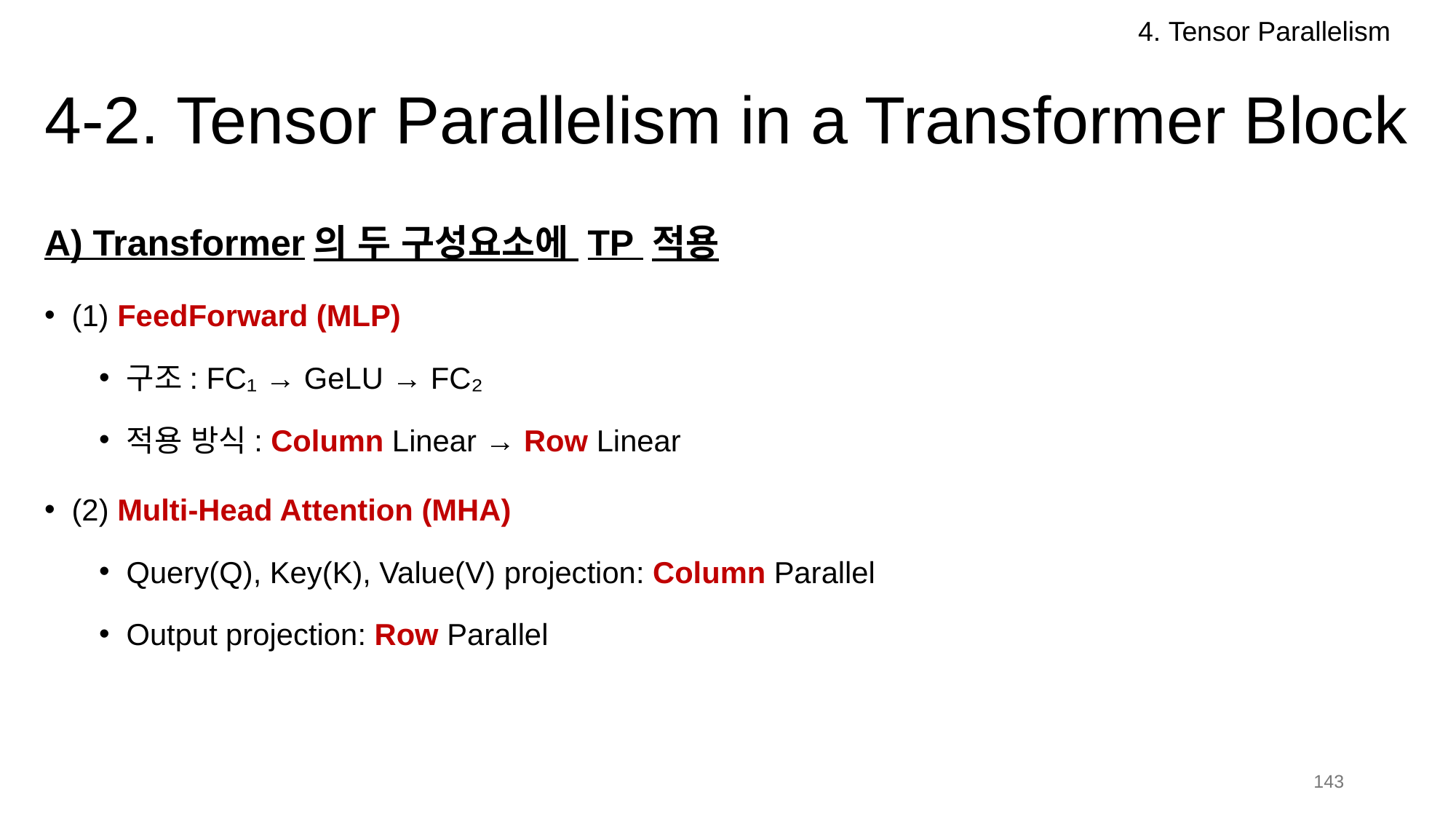

4. Tensor Parallelism
# 4-2. Tensor Parallelism in a Transformer Block
A) Transformer의 두 구성요소에 TP 적용
(1) FeedForward (MLP)
구조: FC₁ → GeLU → FC₂
적용 방식: Column Linear → Row Linear
(2) Multi-Head Attention (MHA)
Query(Q), Key(K), Value(V) projection: Column Parallel
Output projection: Row Parallel

143